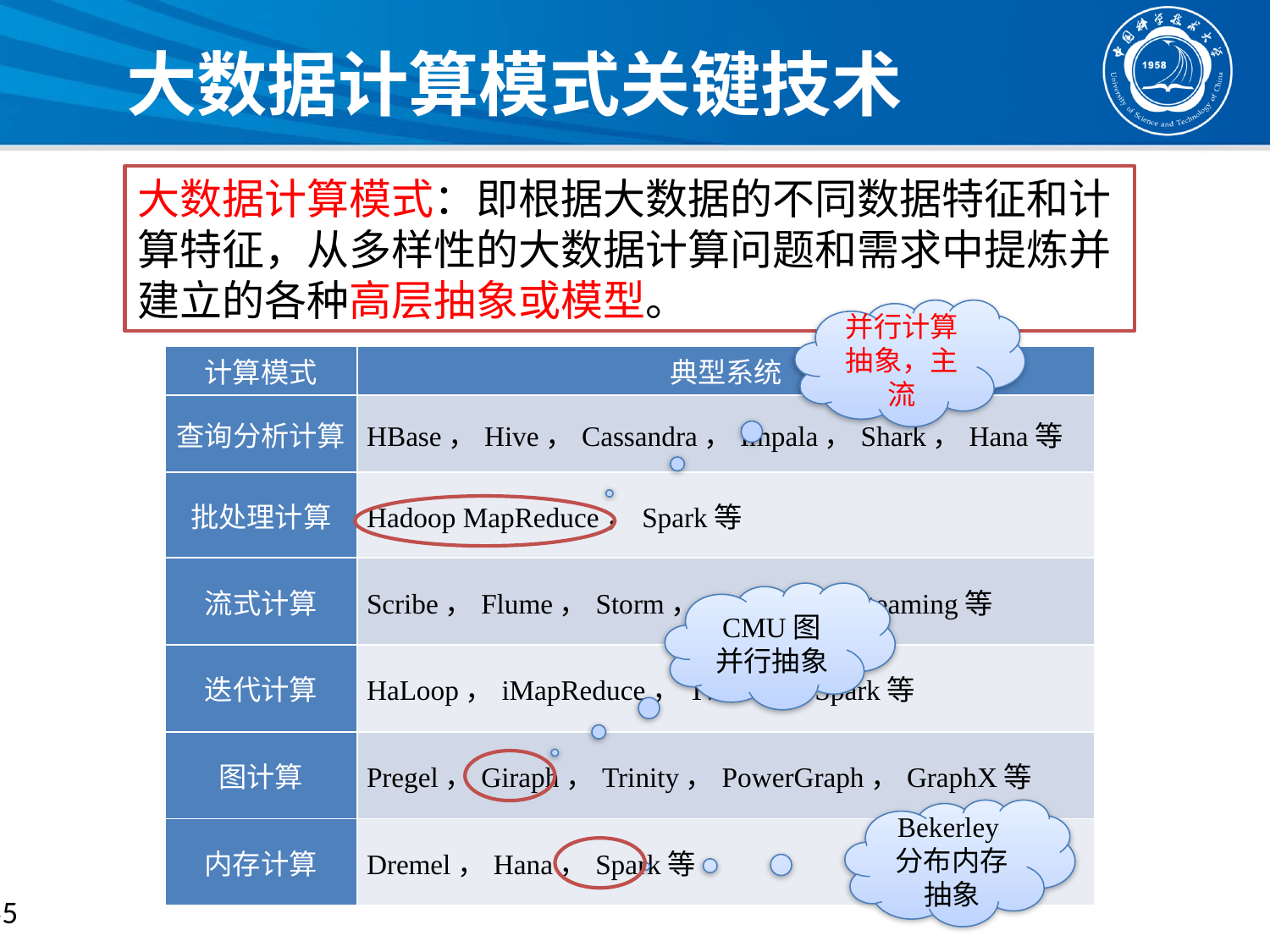

# 大数据计算模式关键技术
大数据计算模式：即根据大数据的不同数据特征和计算特征，从多样性的大数据计算问题和需求中提炼并建立的各种高层抽象或模型。
并行计算抽象，主流
| 计算模式 | 典型系统 |
| --- | --- |
| 查询分析计算 | HBase，Hive，Cassandra，Impala，Shark，Hana等 |
| 批处理计算 | Hadoop MapReduce，Spark等 |
| 流式计算 | Scribe，Flume，Storm，S4，Spark Steaming等 |
| 迭代计算 | HaLoop，iMapReduce，Twister，Spark等 |
| 图计算 | Pregel，Giraph，Trinity，PowerGraph，GraphX等 |
| 内存计算 | Dremel，Hana，Spark等 |

CMU图并行抽象

Bekerley分布内存抽象